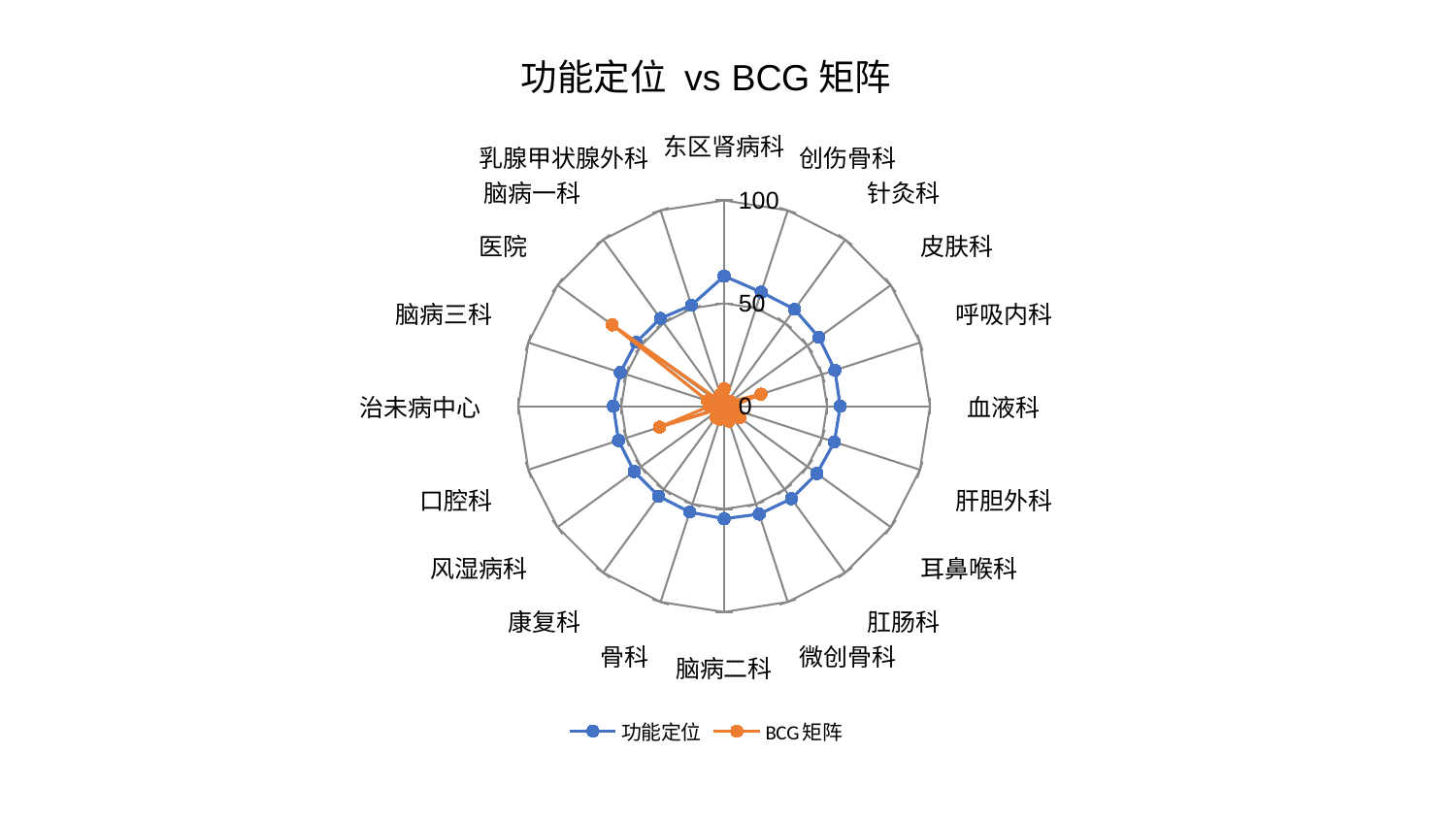

### Chart: 功能定位 vs BCG矩阵

| Category | 功能定位 | BCG矩阵 |
|---|---|---|
| 东区肾病科 | 63.20745350220861 | 8.410644276792883 |
| 创伤骨科 | 58.262652276837215 | 2.9444017468182224 |
| 针灸科 | 58.20988624647264 | 2.719390939598586 |
| 皮肤科 | 56.88499821572404 | 3.770905936838845 |
| 呼吸内科 | 56.55893392209516 | 18.76315254779763 |
| 血液科 | 56.39840087586584 | 4.336271180612861 |
| 肝胆外科 | 56.314898627285395 | 5.245457303242757 |
| 耳鼻喉科 | 55.68746870372881 | 9.350444093169967 |
| 肛肠科 | 55.55992452797738 | 5.155521821632536 |
| 微创骨科 | 55.14460265468392 | 7.6666043522934055 |
| 脑病二科 | 54.70253633957577 | 2.6540566748872876 |
| 骨科 | 54.104734868007405 | 6.749537994522555 |
| 康复科 | 54.08186573772173 | 6.764685841299493 |
| 风湿病科 | 54.03620024783467 | 1.8853986844517743 |
| 口腔科 | 53.94948251441262 | 32.962739681331904 |
| 治未病中心 | 53.83963303194287 | 7.033060901054477 |
| 脑病三科 | 53.06063335965176 | 8.545106777059587 |
| 医院 | 52.82329442959482 | 67.2301164111341 |
| 脑病一科 | 52.70072183099394 | 2.601856570551442 |
| 乳腺甲状腺外科 | 51.571986105665665 | 5.935921765929958 |
38